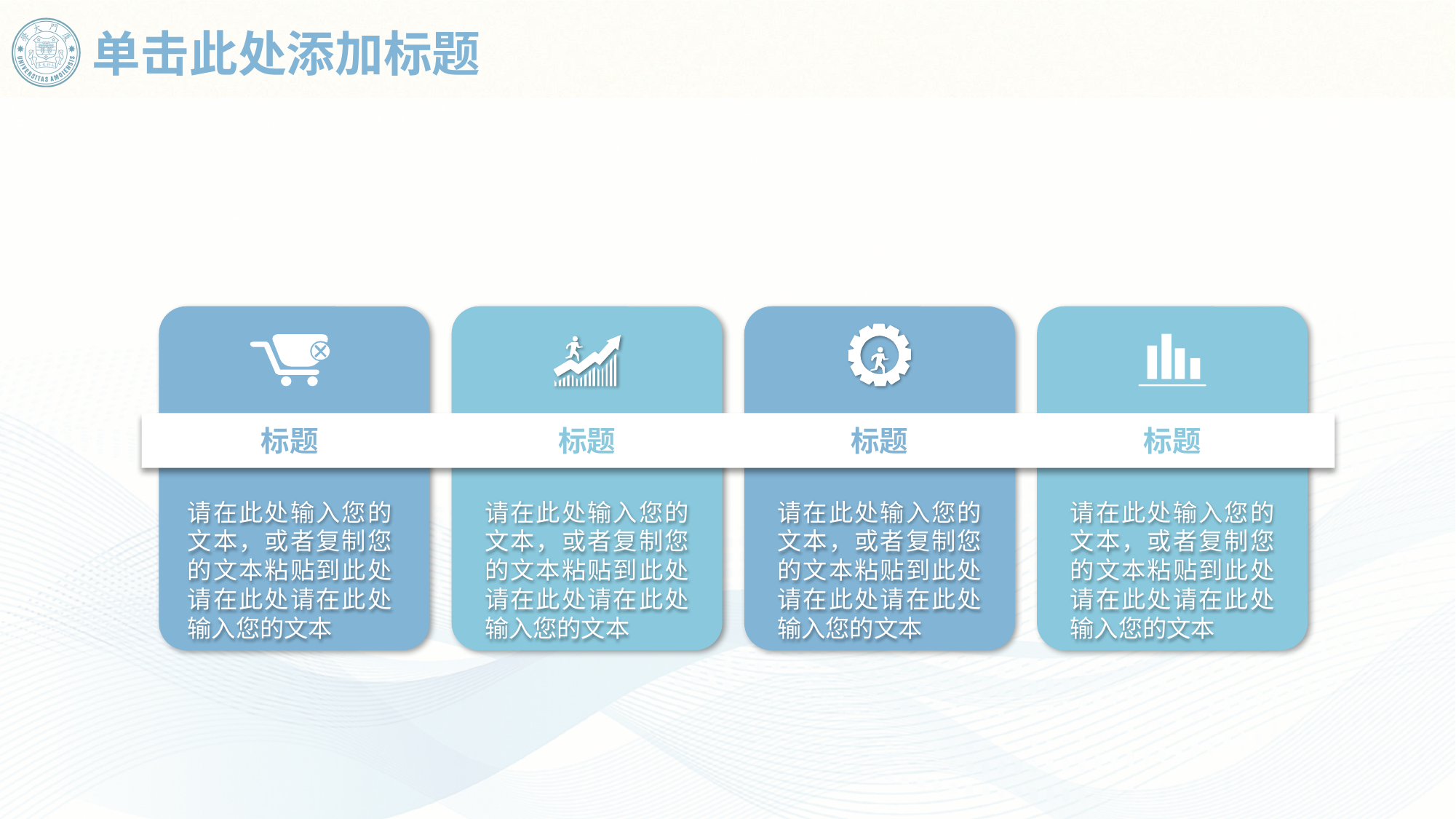

# 单击此处添加标题

标题
标题
标题
标题
请在此处输入您的文本，或者复制您的文本粘贴到此处请在此处请在此处输入您的文本
请在此处输入您的文本，或者复制您的文本粘贴到此处请在此处请在此处输入您的文本
请在此处输入您的文本，或者复制您的文本粘贴到此处请在此处请在此处输入您的文本
请在此处输入您的文本，或者复制您的文本粘贴到此处请在此处请在此处输入您的文本